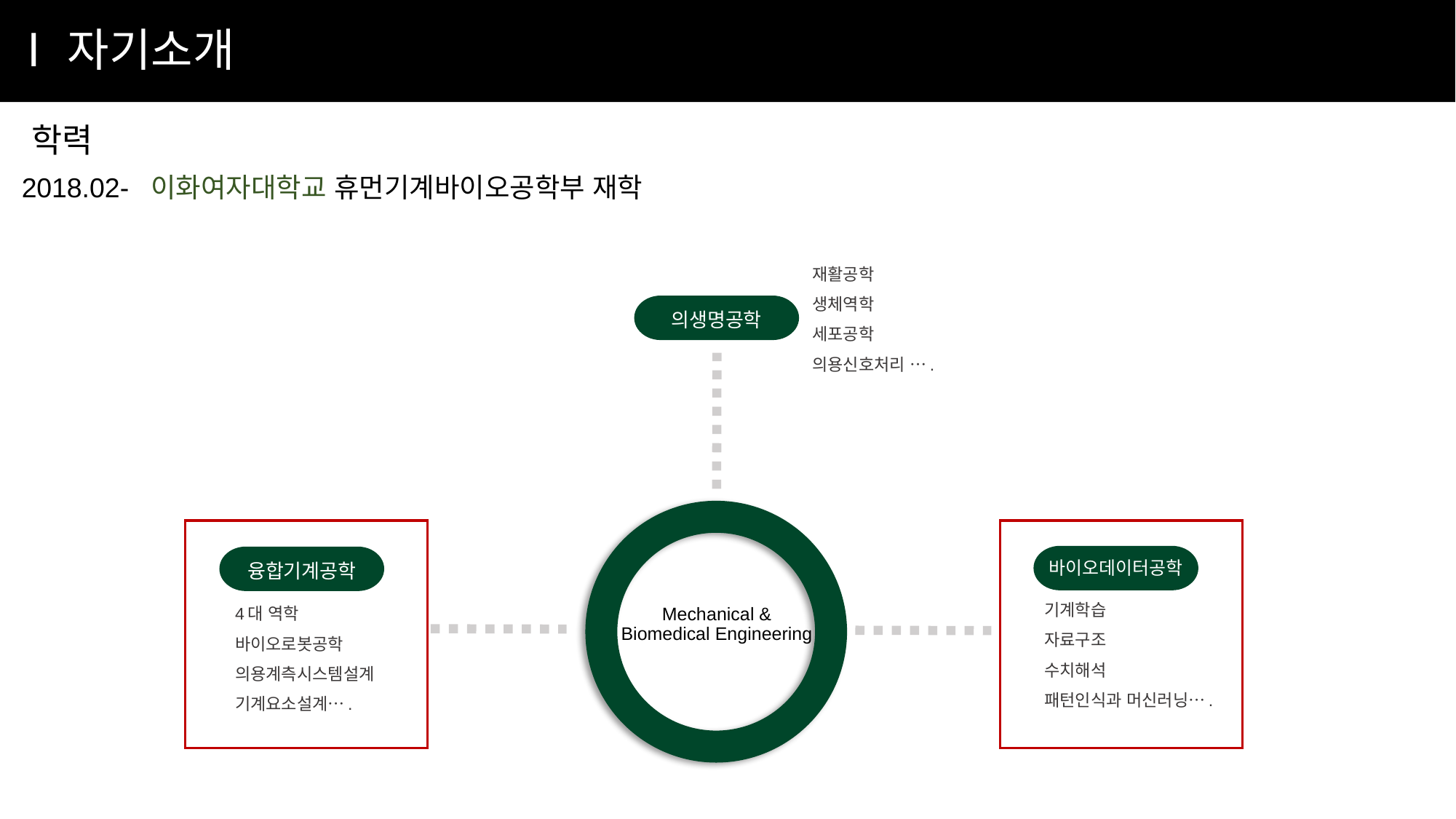

# Ⅰ자기소개
학력
2018.02-  이화여자대학교 휴먼기계바이오공학부 재학
의생명공학

재활공학
생체역학
세포공학
의용신호처리 ….
바이오데이터공학

융합기계공학

Mechanical &
Biomedical Engineering
기계학습
자료구조
수치해석
패턴인식과 머신러닝….
4대 역학
바이오로봇공학
의용계측시스템설계
기계요소설계….